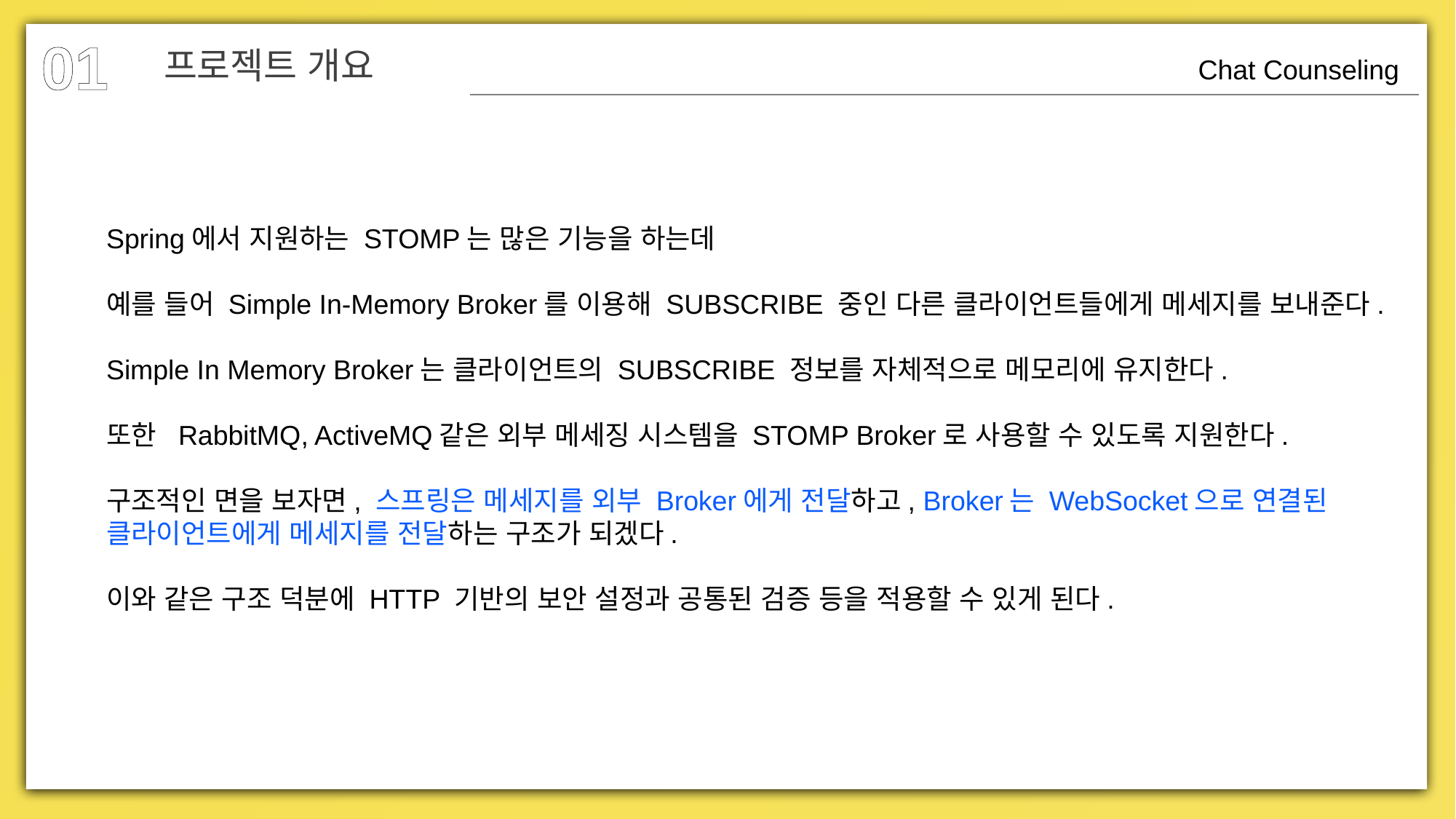

01

프로젝트 개요
Chat Counseling
Spring에서 지원하는 STOMP는 많은 기능을 하는데

예를 들어 Simple In-Memory Broker를 이용해 SUBSCRIBE 중인 다른 클라이언트들에게 메세지를 보내준다.

Simple In Memory Broker는 클라이언트의 SUBSCRIBE 정보를 자체적으로 메모리에 유지한다.

또한  RabbitMQ, ActiveMQ같은 외부 메세징 시스템을 STOMP Broker로 사용할 수 있도록 지원한다.

구조적인 면을 보자면, 스프링은 메세지를 외부 Broker에게 전달하고, Broker는 WebSocket으로 연결된 클라이언트에게 메세지를 전달하는 구조가 되겠다.

이와 같은 구조 덕분에 HTTP 기반의 보안 설정과 공통된 검증 등을 적용할 수 있게 된다.